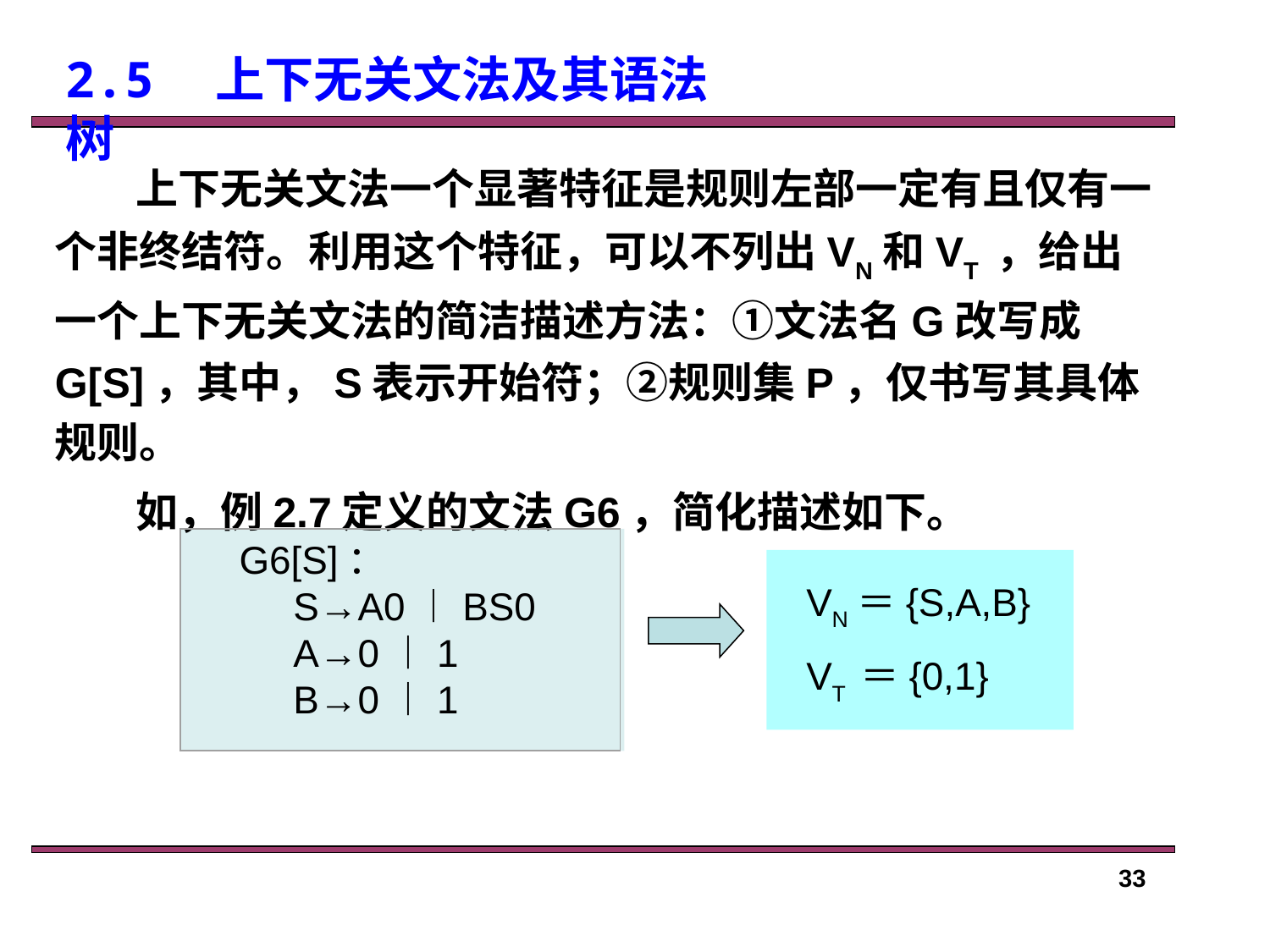

# 2.5　上下无关文法及其语法树
上下无关文法一个显著特征是规则左部一定有且仅有一个非终结符。利用这个特征，可以不列出VN和VT ，给出一个上下无关文法的简洁描述方法：①文法名G改写成G[S]，其中，S表示开始符；②规则集P，仅书写其具体规则。
如，例2.7定义的文法G6，简化描述如下。

G6[S]：
     S→A0︱BS0
     A→0︱1
     B→0︱1

VN＝{S,A,B}
VT ＝{0,1}

33